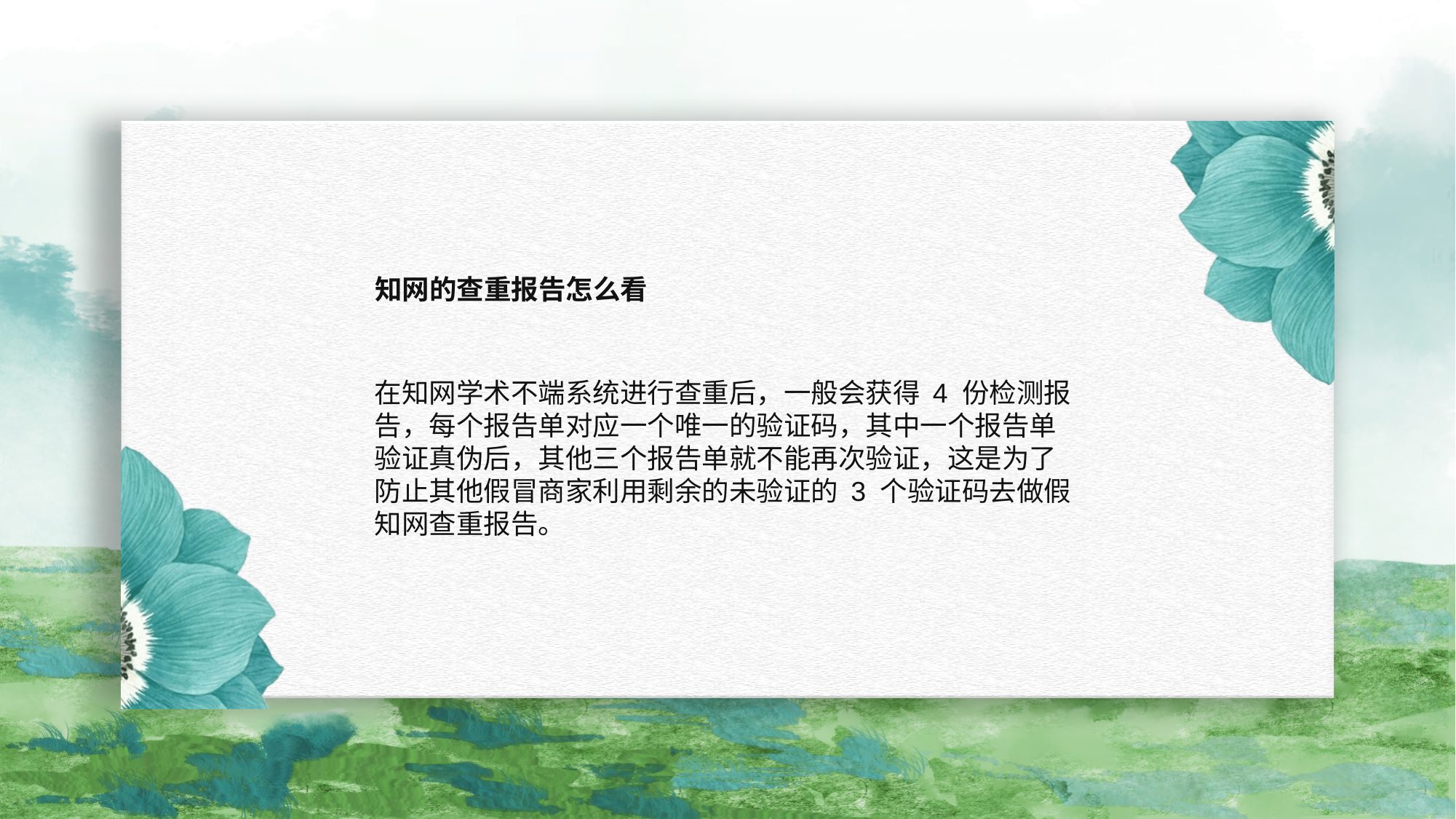

知网的查重报告怎么看
在知网学术不端系统进行查重后，一般会获得 4 份检测报告，每个报告单对应一个唯一的验证码，其中一个报告单验证真伪后，其他三个报告单就不能再次验证，这是为了防止其他假冒商家利用剩余的未验证的 3 个验证码去做假知网查重报告。